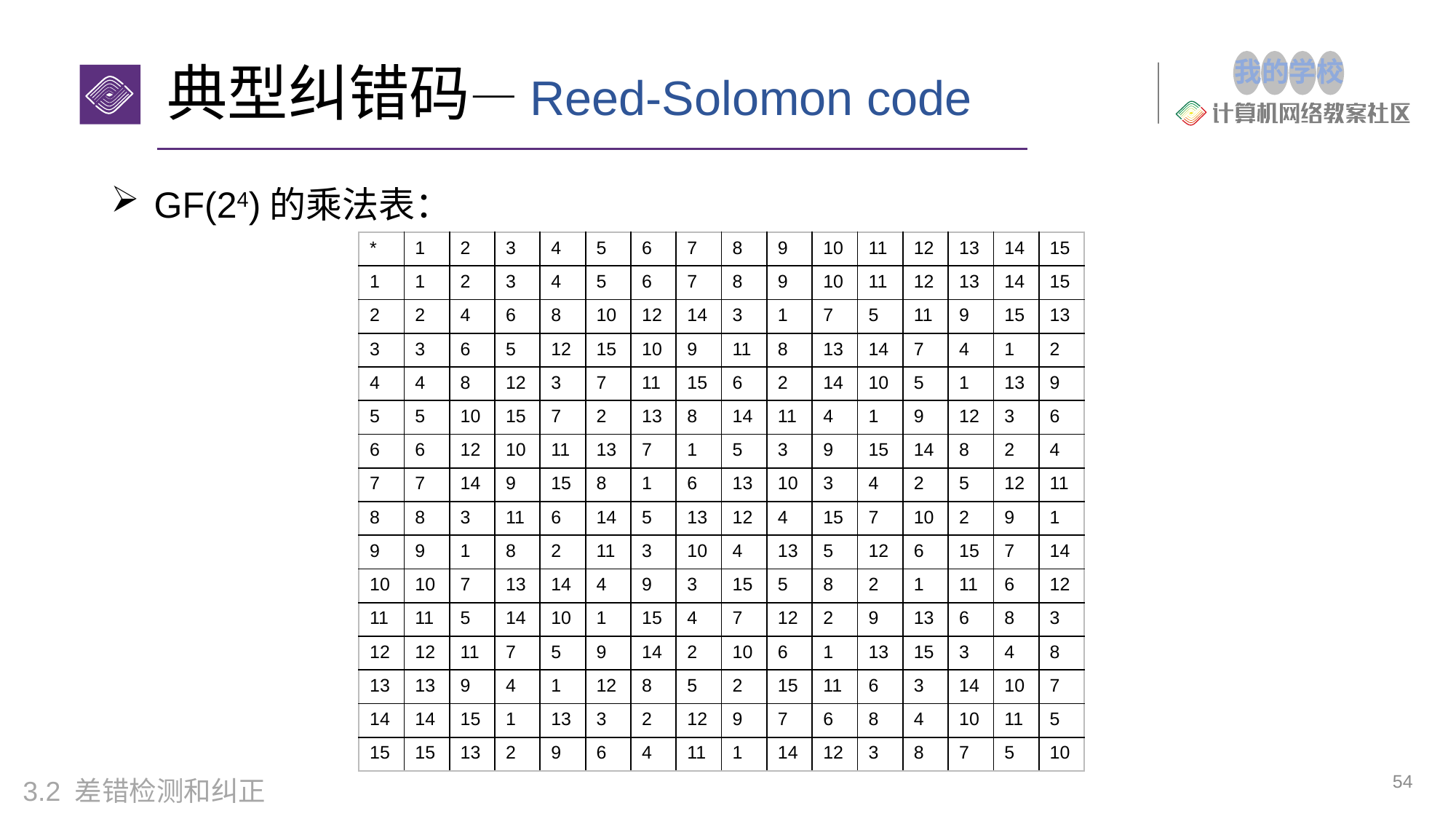

# 典型纠错码—Reed-Solomon code
GF(24)的乘法表：

| \* | 1 | 2 | 3 | 4 | 5 | 6 | 7 | 8 | 9 | 10 | 11 | 12 | 13 | 14 | 15 |
| --- | --- | --- | --- | --- | --- | --- | --- | --- | --- | --- | --- | --- | --- | --- | --- |
| 1 | 1 | 2 | 3 | 4 | 5 | 6 | 7 | 8 | 9 | 10 | 11 | 12 | 13 | 14 | 15 |
| 2 | 2 | 4 | 6 | 8 | 10 | 12 | 14 | 3 | 1 | 7 | 5 | 11 | 9 | 15 | 13 |
| 3 | 3 | 6 | 5 | 12 | 15 | 10 | 9 | 11 | 8 | 13 | 14 | 7 | 4 | 1 | 2 |
| 4 | 4 | 8 | 12 | 3 | 7 | 11 | 15 | 6 | 2 | 14 | 10 | 5 | 1 | 13 | 9 |
| 5 | 5 | 10 | 15 | 7 | 2 | 13 | 8 | 14 | 11 | 4 | 1 | 9 | 12 | 3 | 6 |
| 6 | 6 | 12 | 10 | 11 | 13 | 7 | 1 | 5 | 3 | 9 | 15 | 14 | 8 | 2 | 4 |
| 7 | 7 | 14 | 9 | 15 | 8 | 1 | 6 | 13 | 10 | 3 | 4 | 2 | 5 | 12 | 11 |
| 8 | 8 | 3 | 11 | 6 | 14 | 5 | 13 | 12 | 4 | 15 | 7 | 10 | 2 | 9 | 1 |
| 9 | 9 | 1 | 8 | 2 | 11 | 3 | 10 | 4 | 13 | 5 | 12 | 6 | 15 | 7 | 14 |
| 10 | 10 | 7 | 13 | 14 | 4 | 9 | 3 | 15 | 5 | 8 | 2 | 1 | 11 | 6 | 12 |
| 11 | 11 | 5 | 14 | 10 | 1 | 15 | 4 | 7 | 12 | 2 | 9 | 13 | 6 | 8 | 3 |
| 12 | 12 | 11 | 7 | 5 | 9 | 14 | 2 | 10 | 6 | 1 | 13 | 15 | 3 | 4 | 8 |
| 13 | 13 | 9 | 4 | 1 | 12 | 8 | 5 | 2 | 15 | 11 | 6 | 3 | 14 | 10 | 7 |
| 14 | 14 | 15 | 1 | 13 | 3 | 2 | 12 | 9 | 7 | 6 | 8 | 4 | 10 | 11 | 5 |
| 15 | 15 | 13 | 2 | 9 | 6 | 4 | 11 | 1 | 14 | 12 | 3 | 8 | 7 | 5 | 10 |
54
3.2 差错检测和纠正